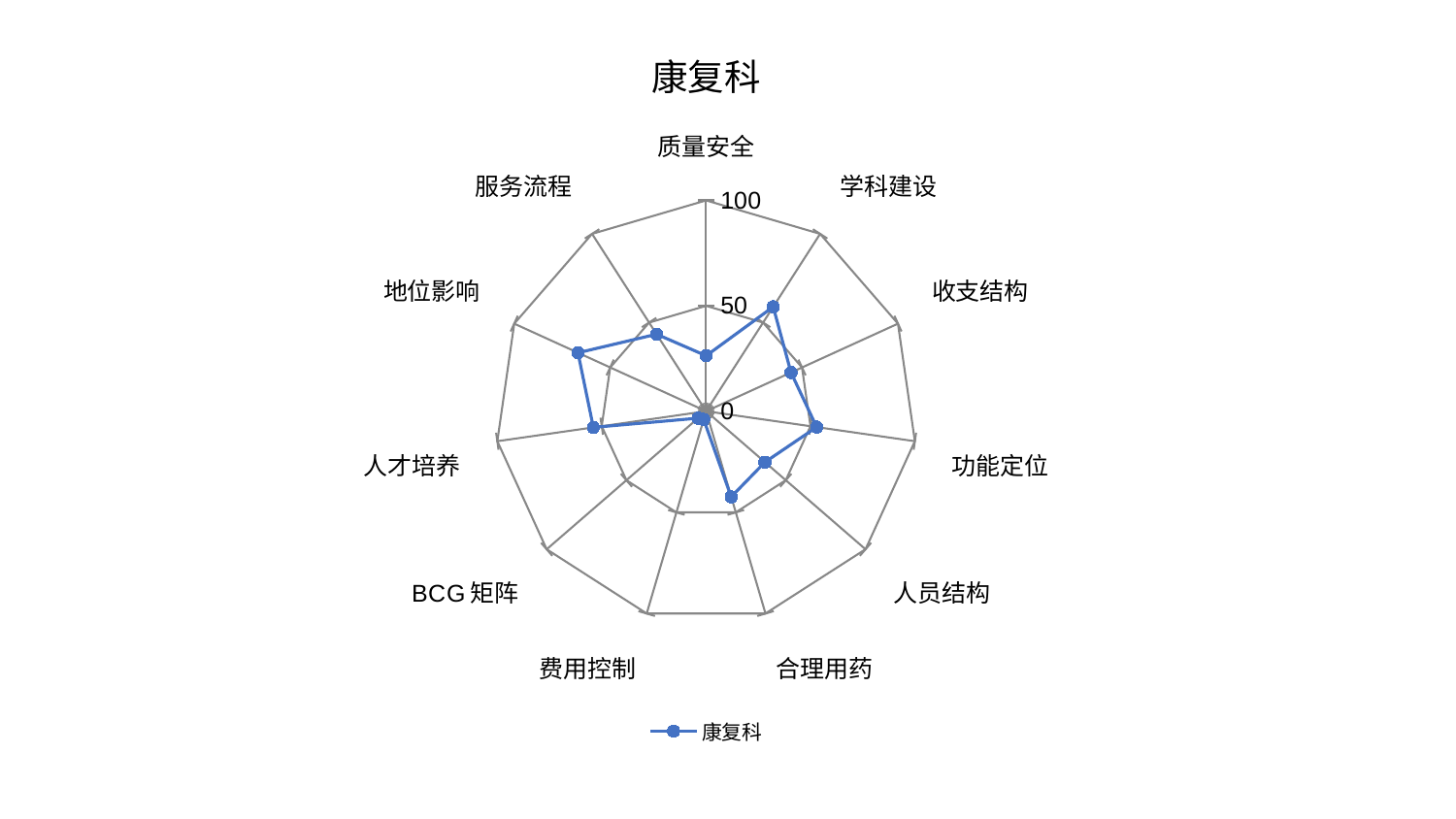

### Chart: 康复科

| Category | 康复科 |
|---|---|
| 质量安全 | 26.327132852480126 |
| 学科建设 | 58.86457286777795 |
| 收支结构 | 44.25195963125913 |
| 功能定位 | 52.96322866544945 |
| 人员结构 | 36.90277606582772 |
| 合理用药 | 42.316391494254596 |
| 费用控制 | 4.074252082419251 |
| BCG矩阵 | 5.027112181434972 |
| 人才培养 | 54.019301146831445 |
| 地位影响 | 66.77294279355405 |
| 服务流程 | 43.417369818496894 |
122